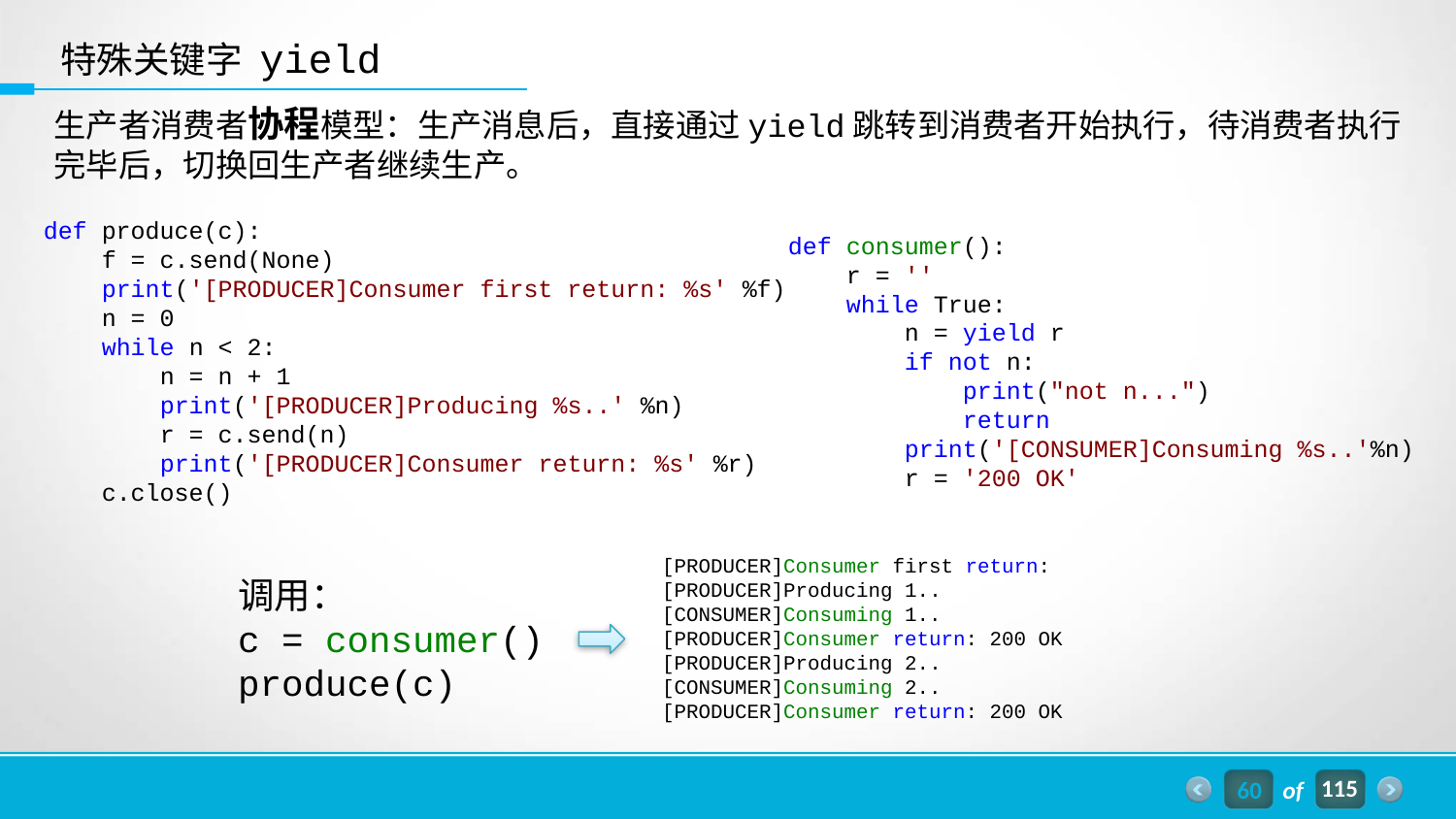

特殊关键字 yield

生产者消费者协程模型：生产消息后，直接通过yield跳转到消费者开始执行，待消费者执行完毕后，切换回生产者继续生产。
def produce(c):
    f = c.send(None)
    print('[PRODUCER]Consumer first return: %s' %f)
    n = 0
    while n < 2:
        n = n + 1
        print('[PRODUCER]Producing %s..' %n)
        r = c.send(n)
        print('[PRODUCER]Consumer return: %s' %r)
    c.close()
def consumer():
    r = ''
    while True:
        n = yield r
        if not n:
            print("not n...")
            return
        print('[CONSUMER]Consuming %s..'%n)
        r = '200 OK'
[PRODUCER]Consumer first return:
[PRODUCER]Producing 1..
[CONSUMER]Consuming 1..
[PRODUCER]Consumer return: 200 OK
[PRODUCER]Producing 2..
[CONSUMER]Consuming 2..
[PRODUCER]Consumer return: 200 OK
调用：
c = consumer()
produce(c)

60